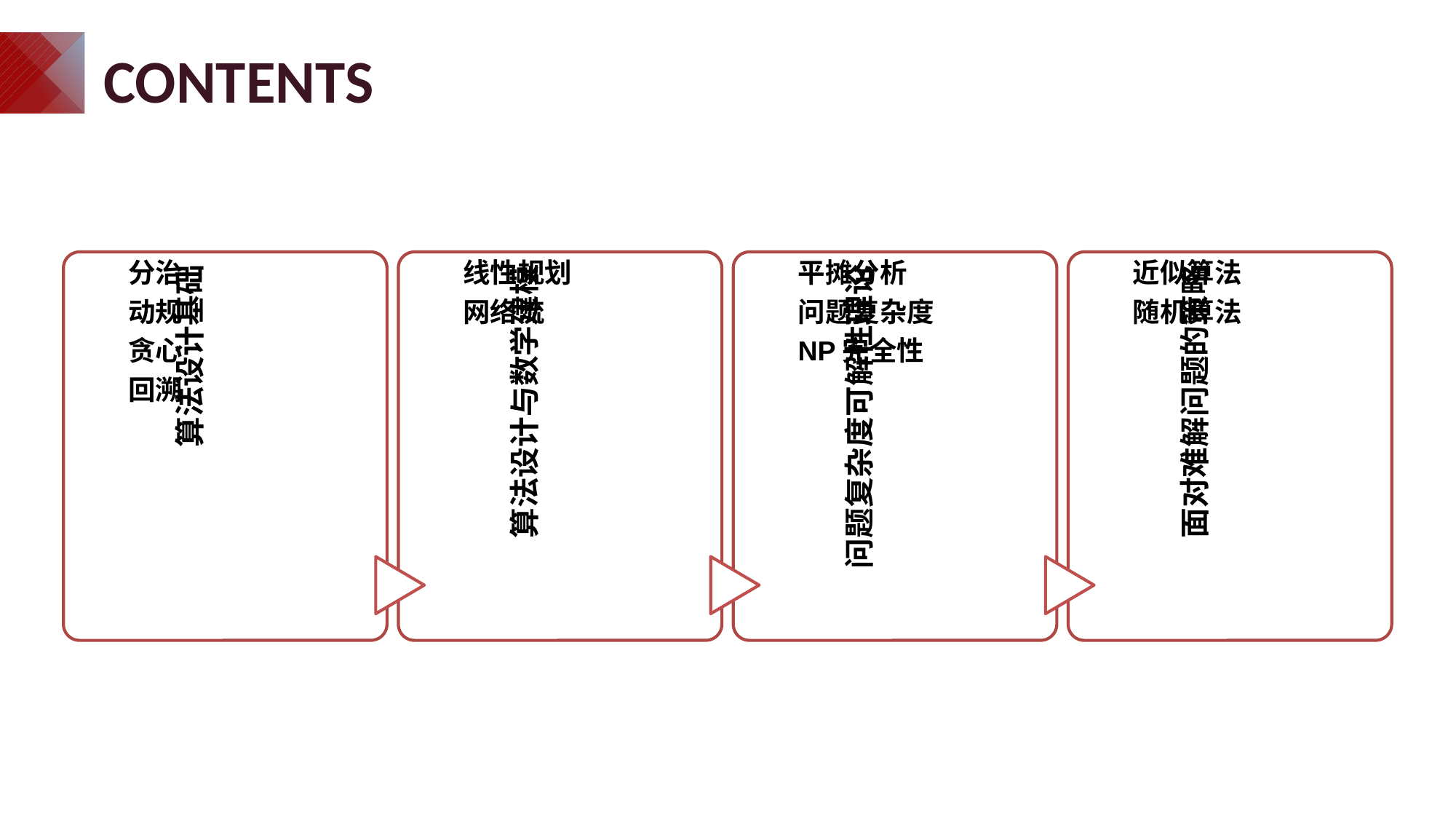

# CONTENTS
算法设计基础
分治
动规
贪心
回溯
算法设计与数学建模
线性规划
网络流
问题复杂度可解性理论
平摊分析
问题复杂度
NP完全性
面对难解问题的策略
近似算法
随机算法